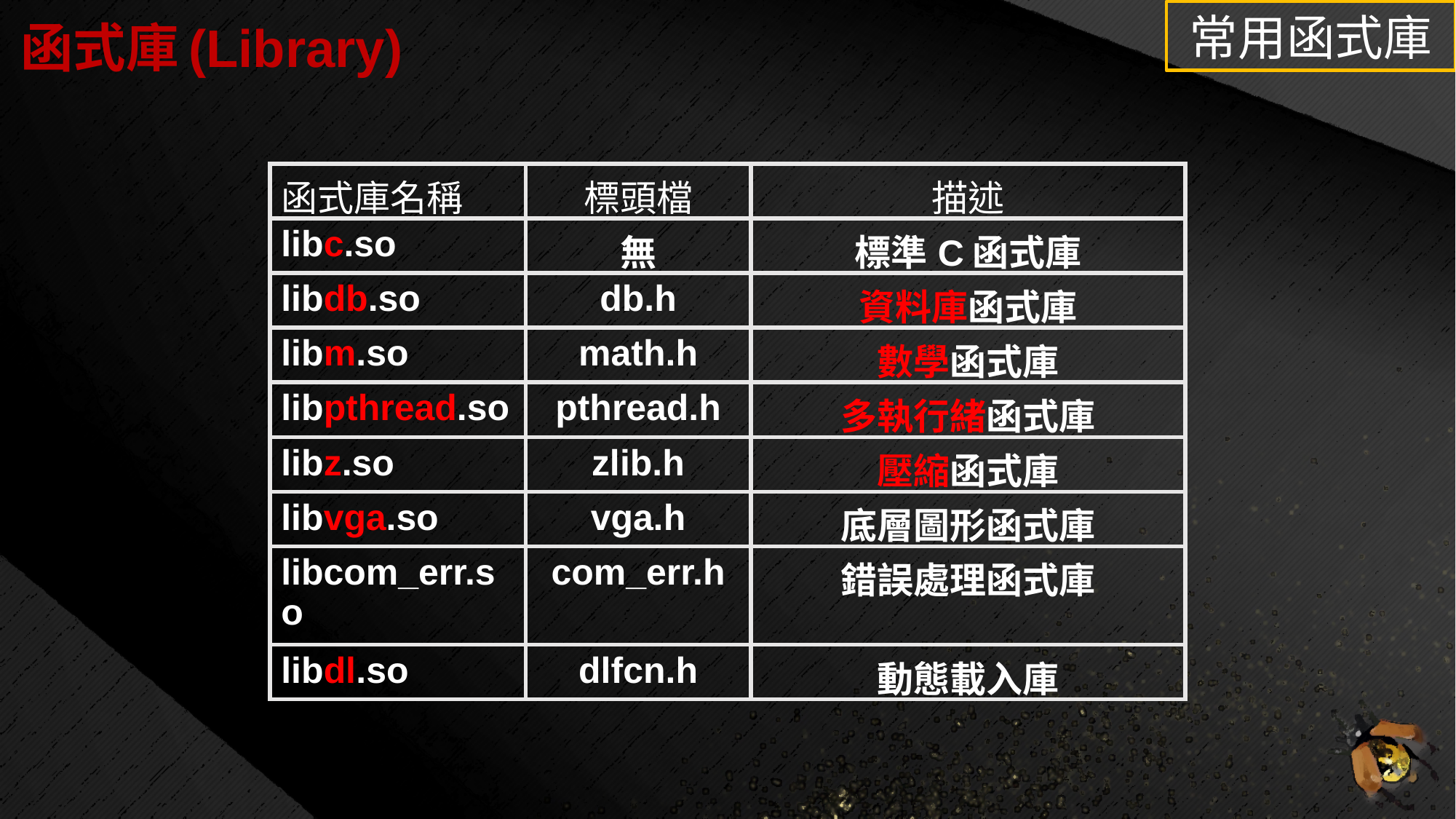

# 函式庫(Library)
常用函式庫
| 函式庫名稱 | 標頭檔 | 描述 |
| --- | --- | --- |
| libc.so | 無 | 標準C函式庫 |
| libdb.so | db.h | 資料庫函式庫 |
| libm.so | math.h | 數學函式庫 |
| libpthread.so | pthread.h | 多執行緒函式庫 |
| libz.so | zlib.h | 壓縮函式庫 |
| libvga.so | vga.h | 底層圖形函式庫 |
| libcom\_err.so | com\_err.h | 錯誤處理函式庫 |
| libdl.so | dlfcn.h | 動態載入庫 |